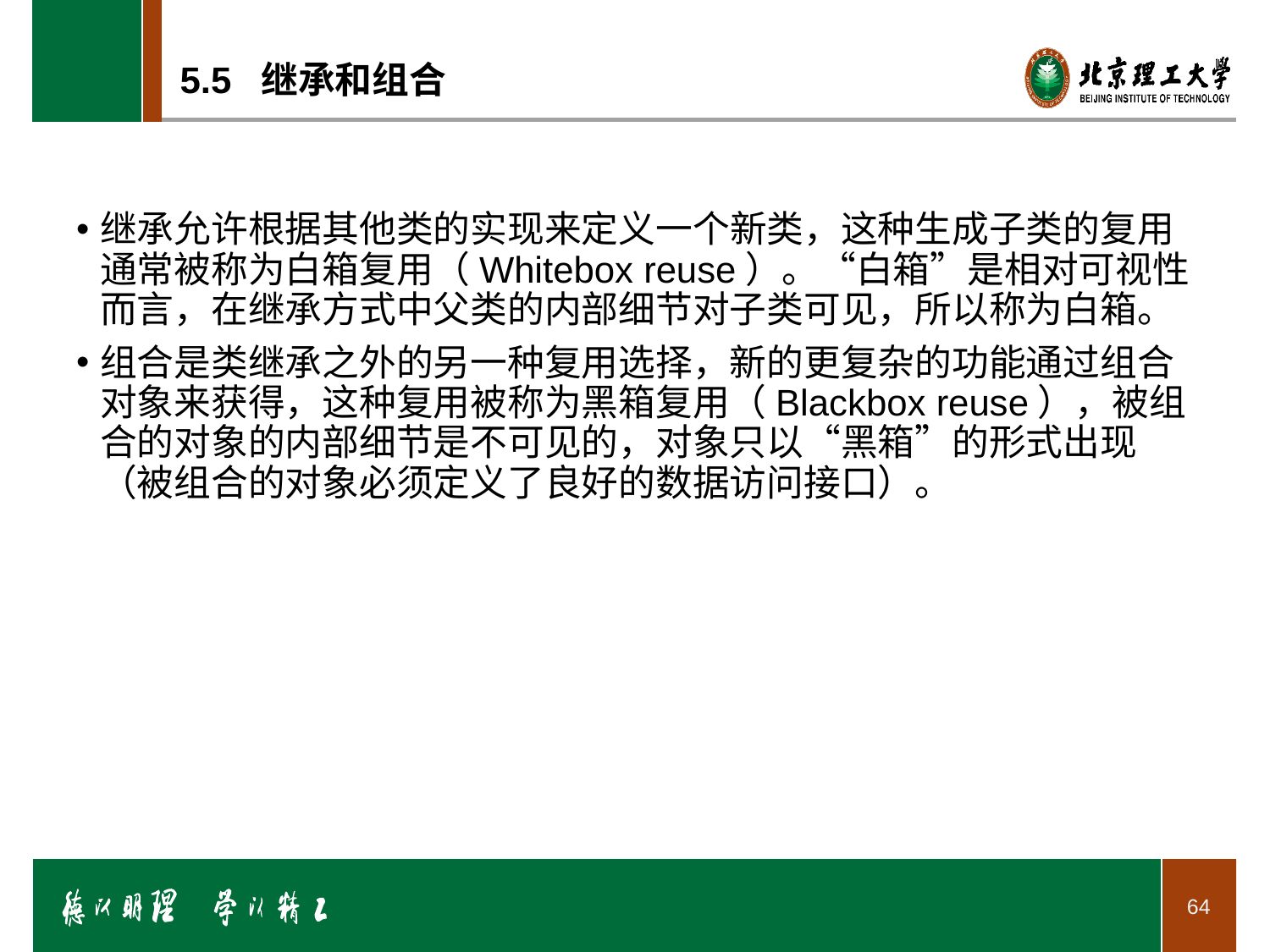

# 5.5  继承和组合
继承允许根据其他类的实现来定义一个新类，这种生成子类的复用通常被称为白箱复用（Whitebox reuse）。“白箱”是相对可视性而言，在继承方式中父类的内部细节对子类可见，所以称为白箱。
组合是类继承之外的另一种复用选择，新的更复杂的功能通过组合对象来获得，这种复用被称为黑箱复用（Blackbox reuse），被组合的对象的内部细节是不可见的，对象只以“黑箱”的形式出现（被组合的对象必须定义了良好的数据访问接口）。